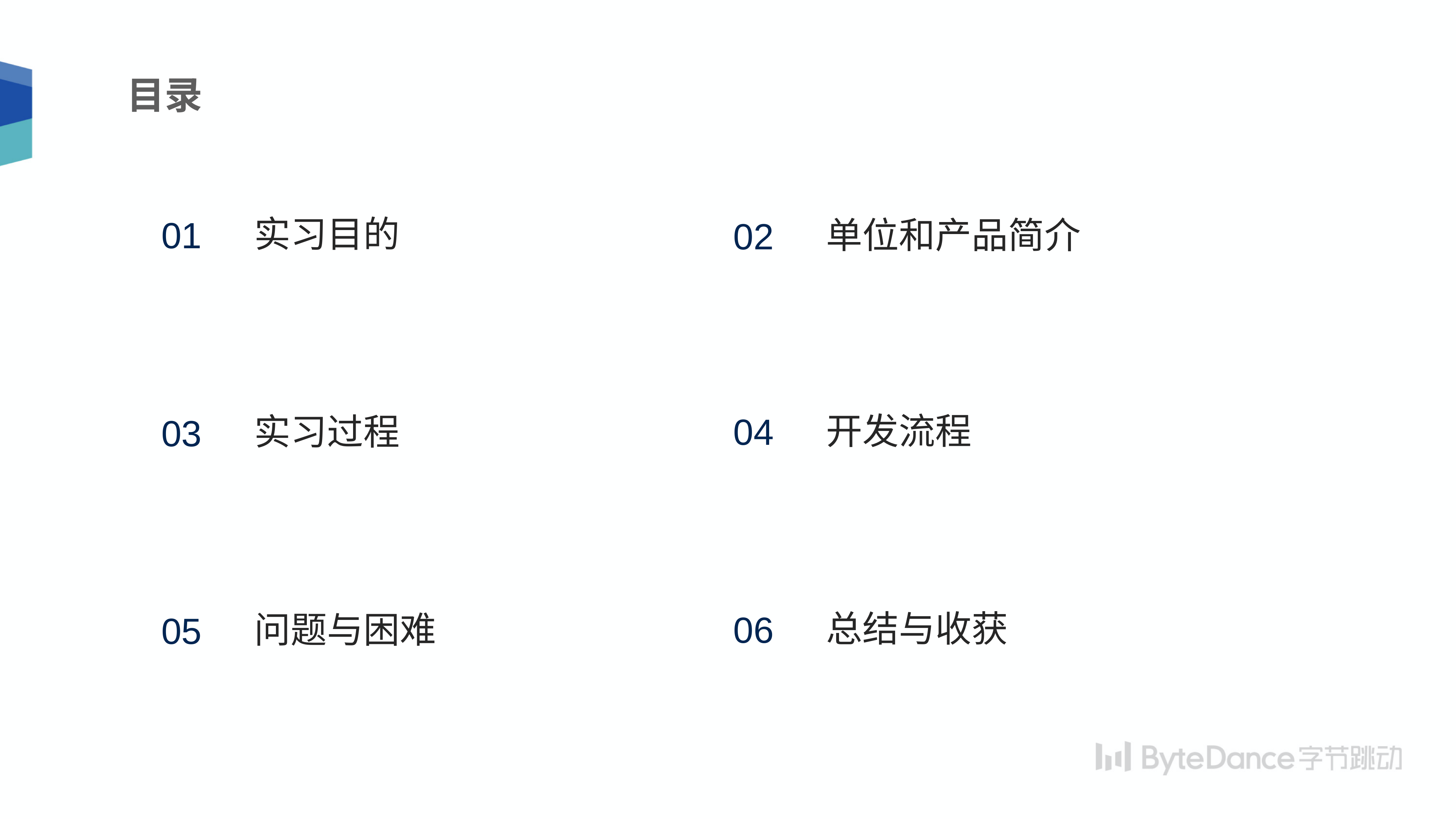

目录
实习目的
01
单位和产品简介
02
开发流程
实习过程
04
03
总结与收获
06
问题与困难
05